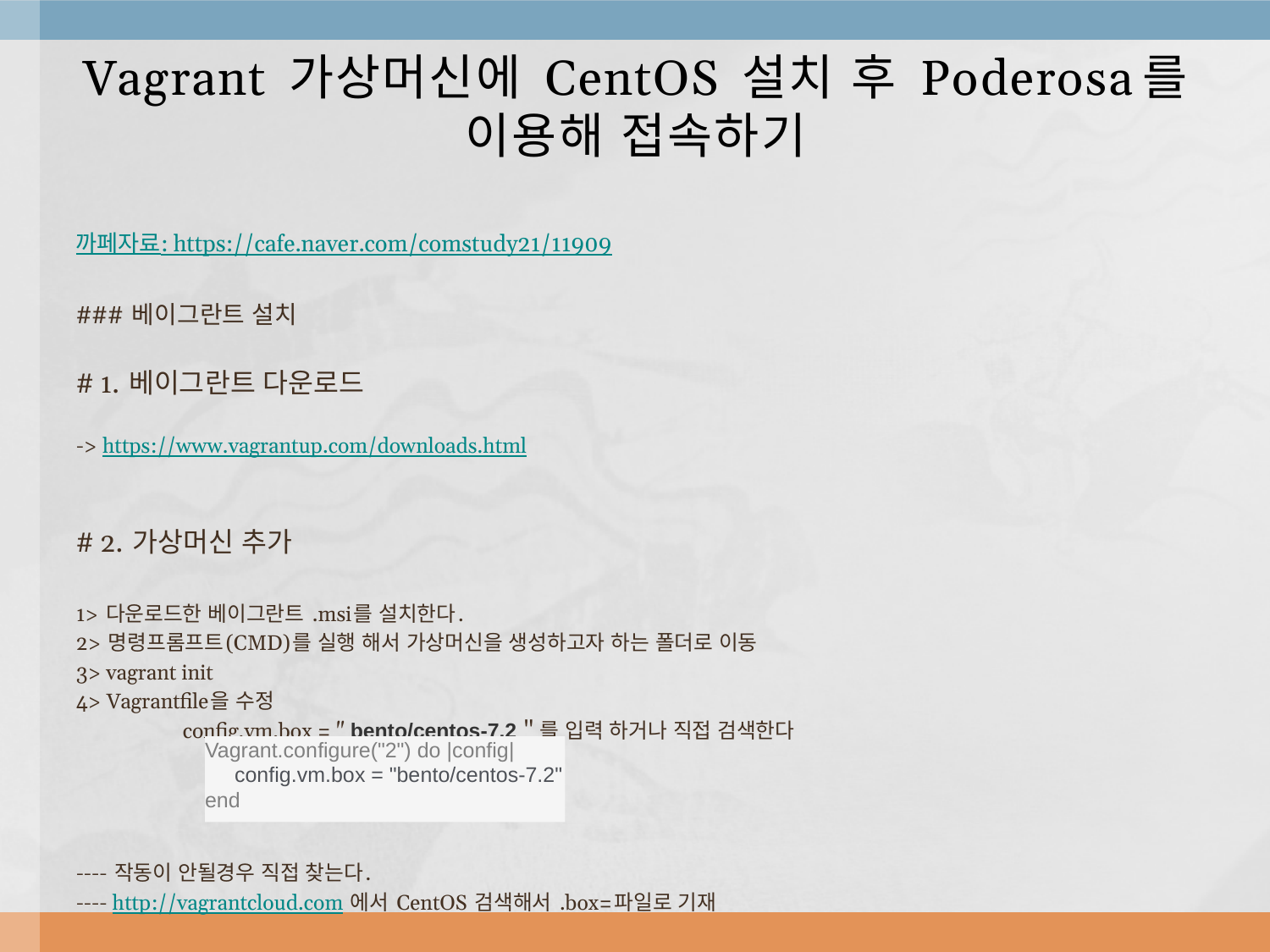

# Vagrant 가상머신에 CentOS 설치 후 Poderosa를 이용해 접속하기
까페자료: https://cafe.naver.com/comstudy21/11909

### 베이그란트 설치

# 1. 베이그란트 다운로드

-> https://www.vagrantup.com/downloads.html

# 2. 가상머신 추가

1> 다운로드한 베이그란트 .msi를 설치한다.
2> 명령프롬프트(CMD)를 실행 해서 가상머신을 생성하고자 하는 폴더로 이동
3> vagrant init
4> Vagrantfile을 수정
                        config.vm.box = " bento/centos-7.2＂를 입력 하거나 직접 검색한다

---- 작동이 안될경우 직접 찾는다.
---- http://vagrantcloud.com 에서 CentOS 검색해서 .box=파일로 기재

Vagrant.configure("2") do |config|
     config.vm.box = "bento/centos-7.2" end